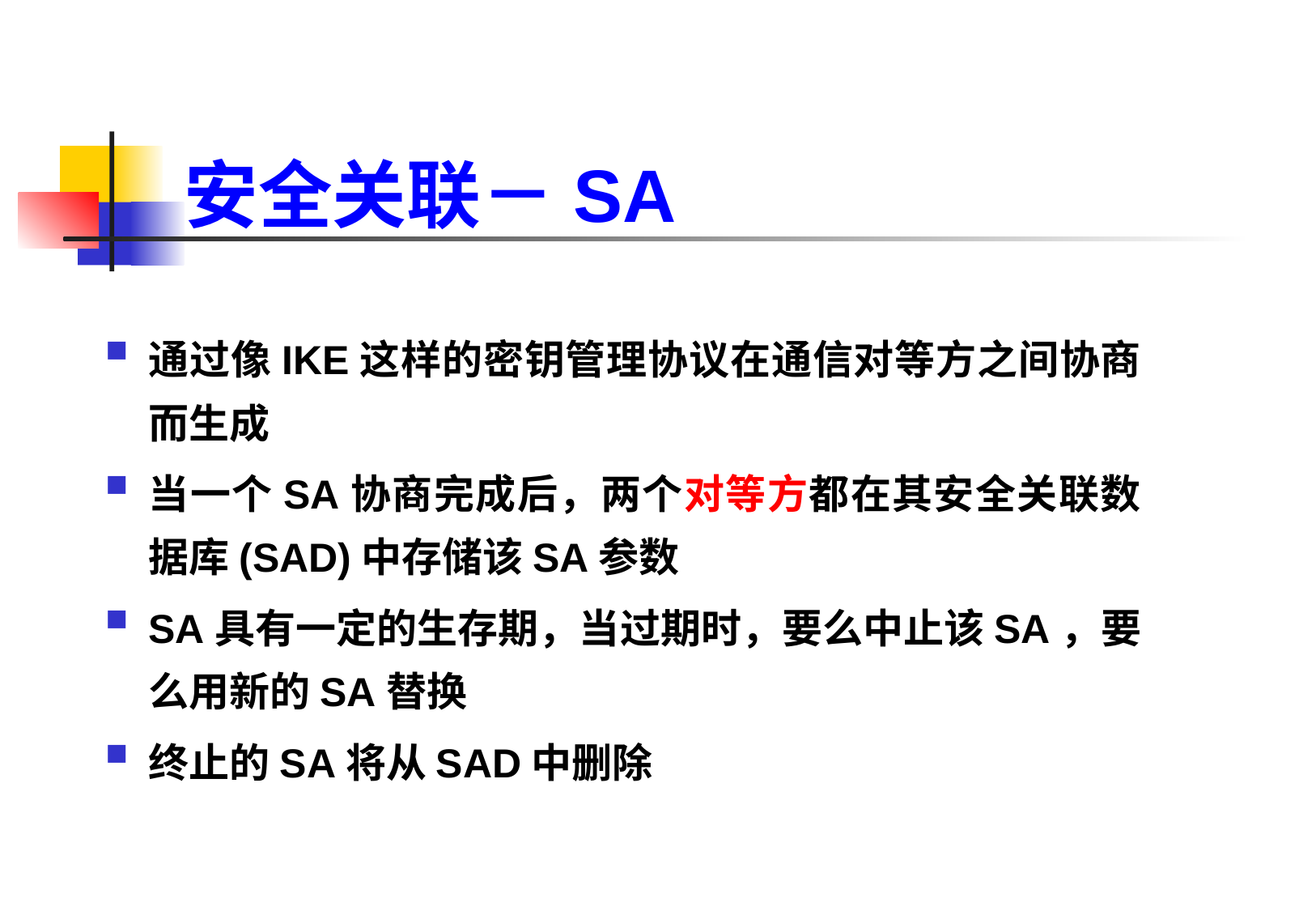

# 安全关联－SA
通过像IKE这样的密钥管理协议在通信对等方之间协商而生成
当一个SA协商完成后，两个对等方都在其安全关联数据库(SAD)中存储该SA参数
SA具有一定的生存期，当过期时，要么中止该SA，要么用新的SA替换
终止的SA将从SAD中删除